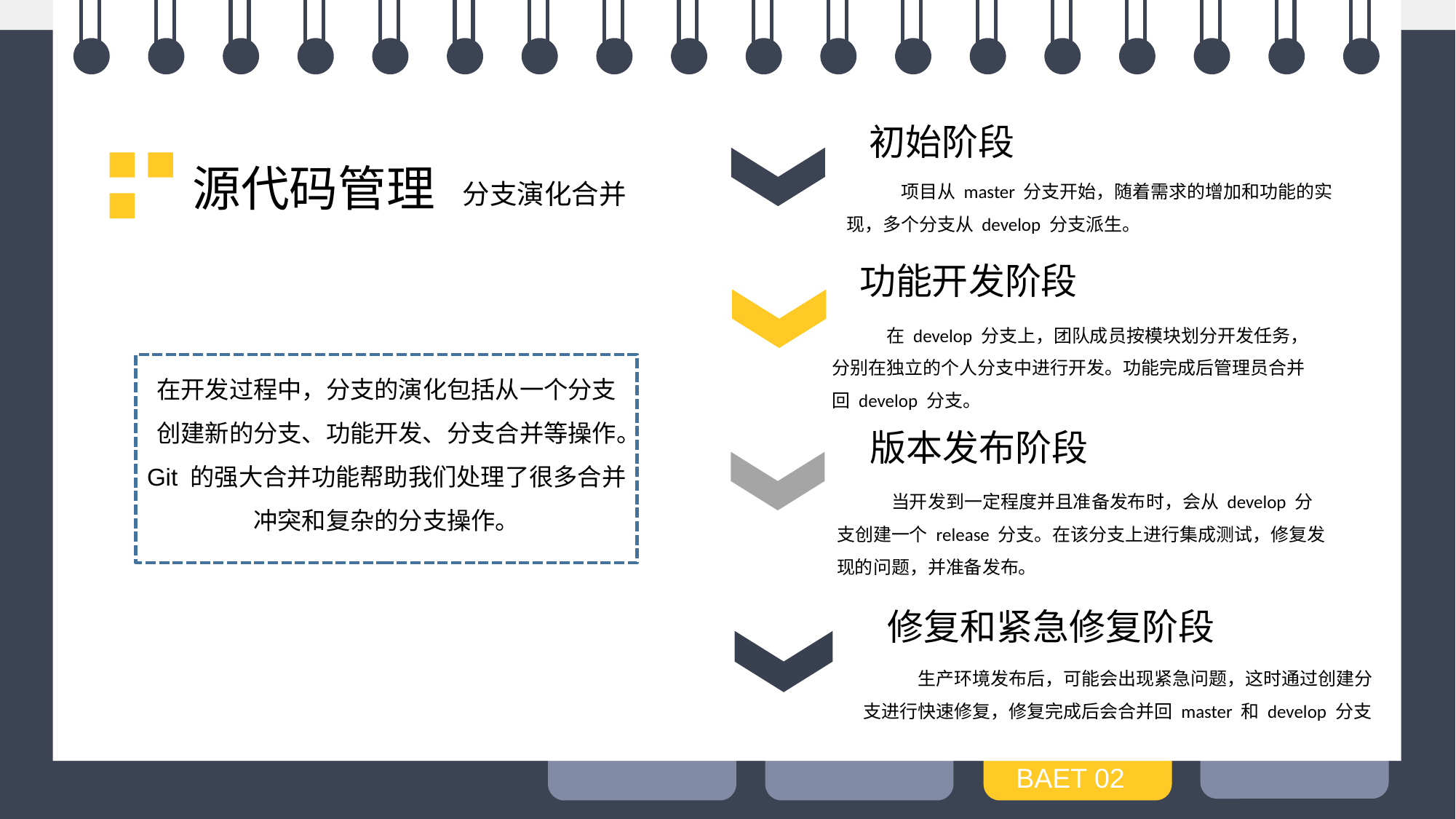

cbb-shop/
├── backend/                # 后端代码（Spring Boot）
│   ├── src/
│   ├── pom.xml
├── frontend/               # 前端代码（Vue.js）
│   ├── src/
│   ├── package.json
├── .git/                   # Git版本控制文件
├── .gitignore              # 忽略的文件类型
└── README.md               # 项目说明文档

初始阶段

源代码管理
项目从 master 分支开始，随着需求的增加和功能的实现，多个分支从 develop 分支派生。

分支演化合并
功能开发阶段

在 develop 分支上，团队成员按模块划分开发任务，分别在独立的个人分支中进行开发。功能完成后管理员合并回 develop 分支。
在开发过程中，分支的演化包括从一个分支创建新的分支、功能开发、分支合并等操作。Git 的强大合并功能帮助我们处理了很多合并冲突和复杂的分支操作。
版本发布阶段

当开发到一定程度并且准备发布时，会从 develop 分支创建一个 release 分支。在该分支上进行集成测试，修复发现的问题，并准备发布。
修复和紧急修复阶段

生产环境发布后，可能会出现紧急问题，这时通过创建分支进行快速修复，修复完成后会合并回 master 和 develop 分支

BAET 02